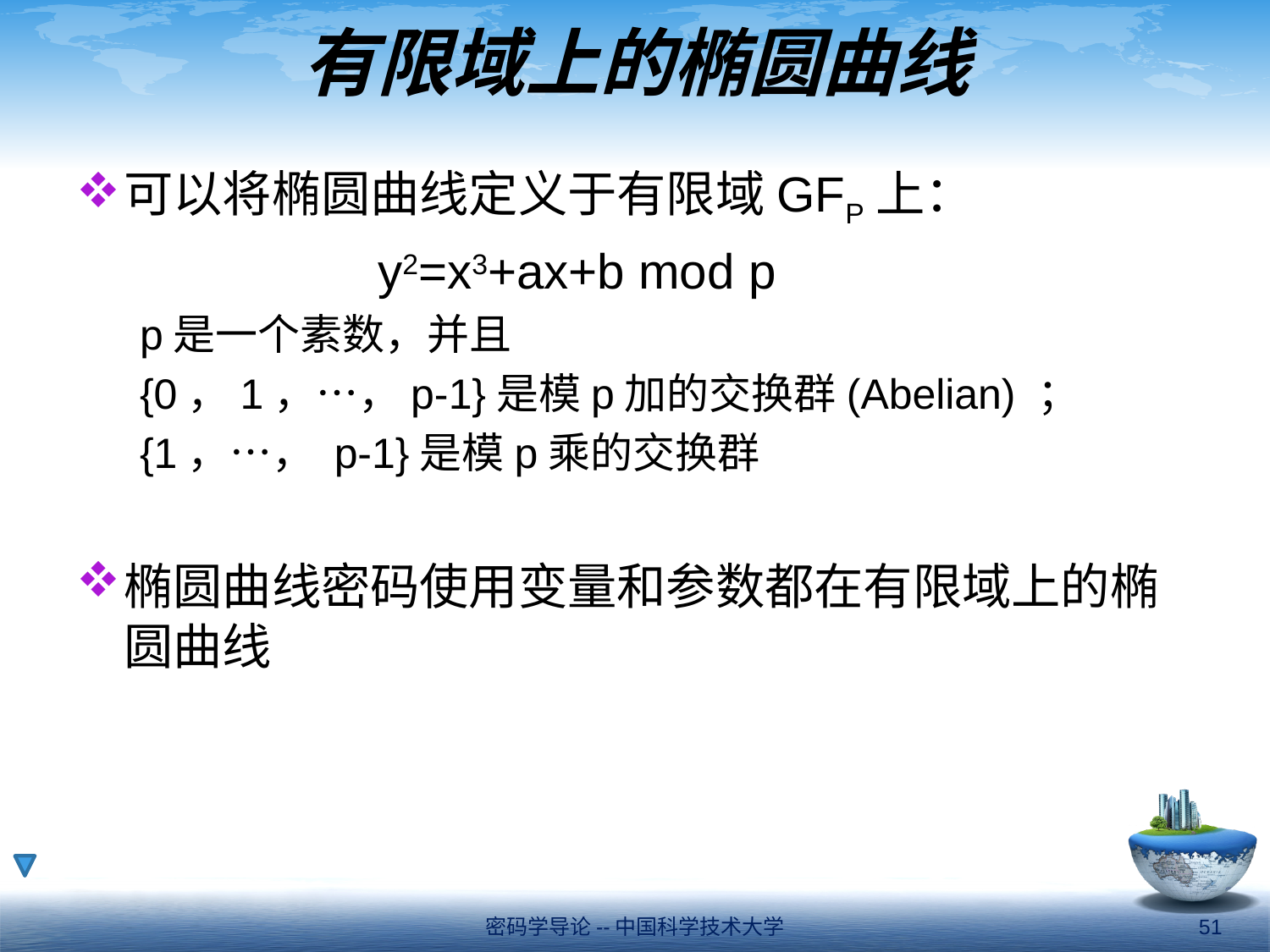

# 有限域上的椭圆曲线
可以将椭圆曲线定义于有限域GFP上：
       		y2=x3+ax+b mod p
p是一个素数，并且
{0，1，…，p-1}是模p加的交换群(Abelian) ；
{1，…， p-1}是模p乘的交换群

椭圆曲线密码使用变量和参数都在有限域上的椭圆曲线

密码学导论--中国科学技术大学
51